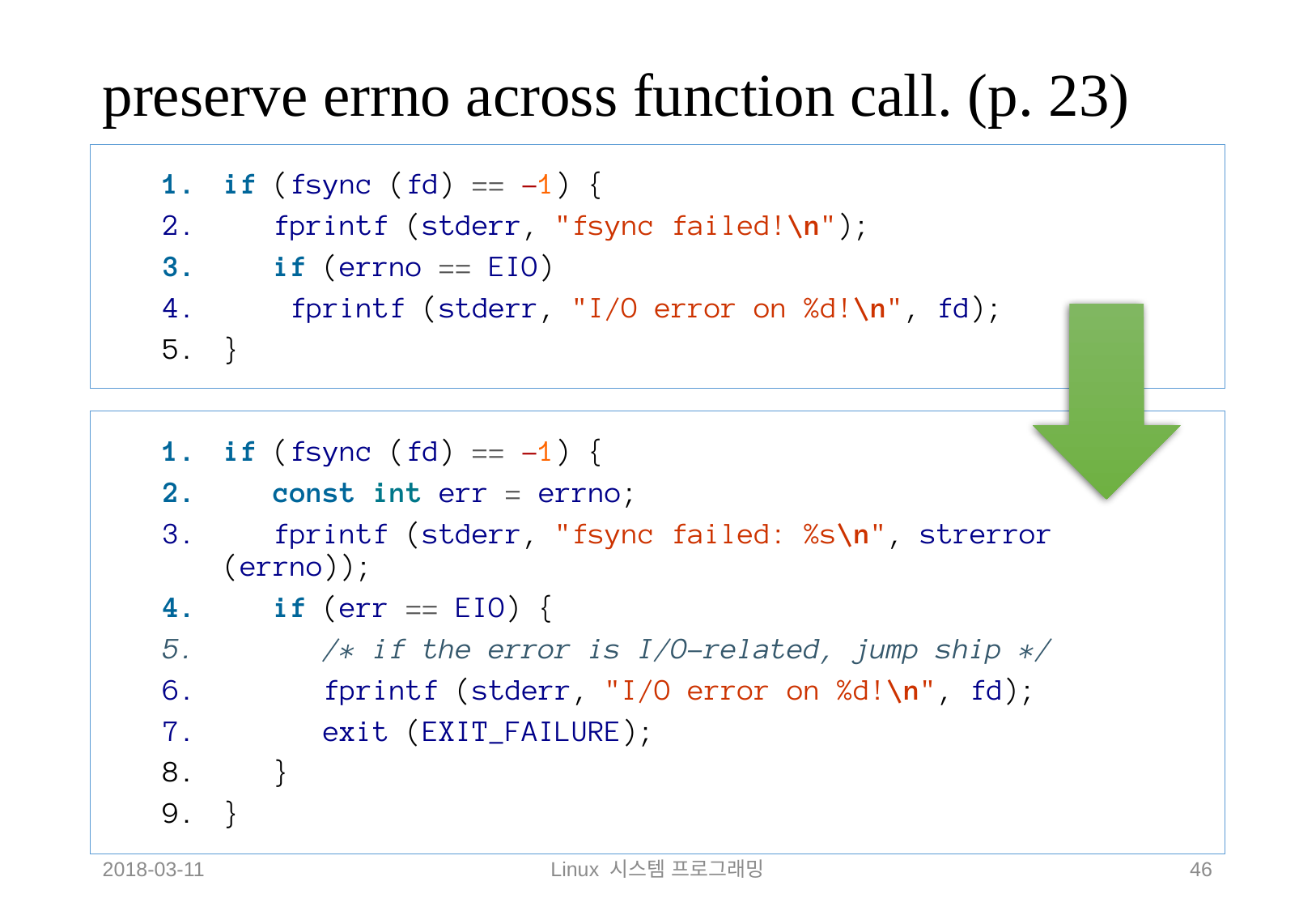

# preserve errno across function call. (p. 23)
if (fsync (fd) == −1) {
   fprintf (stderr, "fsync failed!\n");
   if (errno == EIO)
    fprintf (stderr, "I/O error on %d!\n", fd);
}

if (fsync (fd) == −1) {
   const int err = errno;
   fprintf (stderr, "fsync failed: %s\n", strerror (errno));
   if (err == EIO) {
      /* if the error is I/O-related, jump ship */
      fprintf (stderr, "I/O error on %d!\n", fd);
      exit (EXIT_FAILURE);
   }
}
2018-03-11
Linux 시스템 프로그래밍
46